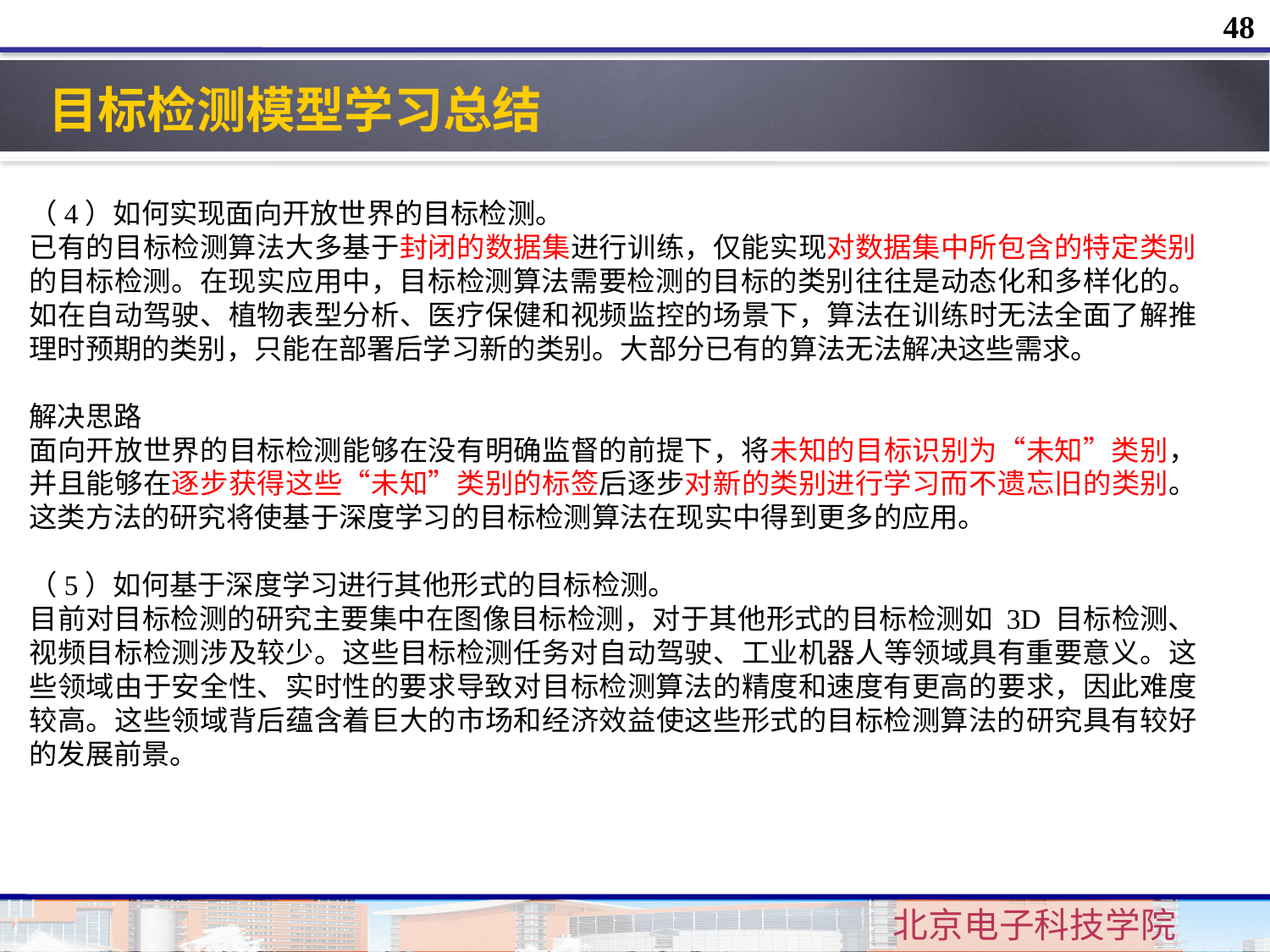

48
目标检测模型学习总结
（4）如何实现面向开放世界的目标检测。
已有的目标检测算法大多基于封闭的数据集进行训练，仅能实现对数据集中所包含的特定类别的目标检测。在现实应用中，目标检测算法需要检测的目标的类别往往是动态化和多样化的。如在自动驾驶、植物表型分析、医疗保健和视频监控的场景下，算法在训练时无法全面了解推理时预期的类别，只能在部署后学习新的类别。大部分已有的算法无法解决这些需求。

解决思路
面向开放世界的目标检测能够在没有明确监督的前提下，将未知的目标识别为“未知”类别，并且能够在逐步获得这些“未知”类别的标签后逐步对新的类别进行学习而不遗忘旧的类别。这类方法的研究将使基于深度学习的目标检测算法在现实中得到更多的应用。

（5）如何基于深度学习进行其他形式的目标检测。
目前对目标检测的研究主要集中在图像目标检测，对于其他形式的目标检测如 3D 目标检测、视频目标检测涉及较少。这些目标检测任务对自动驾驶、工业机器人等领域具有重要意义。这些领域由于安全性、实时性的要求导致对目标检测算法的精度和速度有更高的要求，因此难度较高。这些领域背后蕴含着巨大的市场和经济效益使这些形式的目标检测算法的研究具有较好的发展前景。